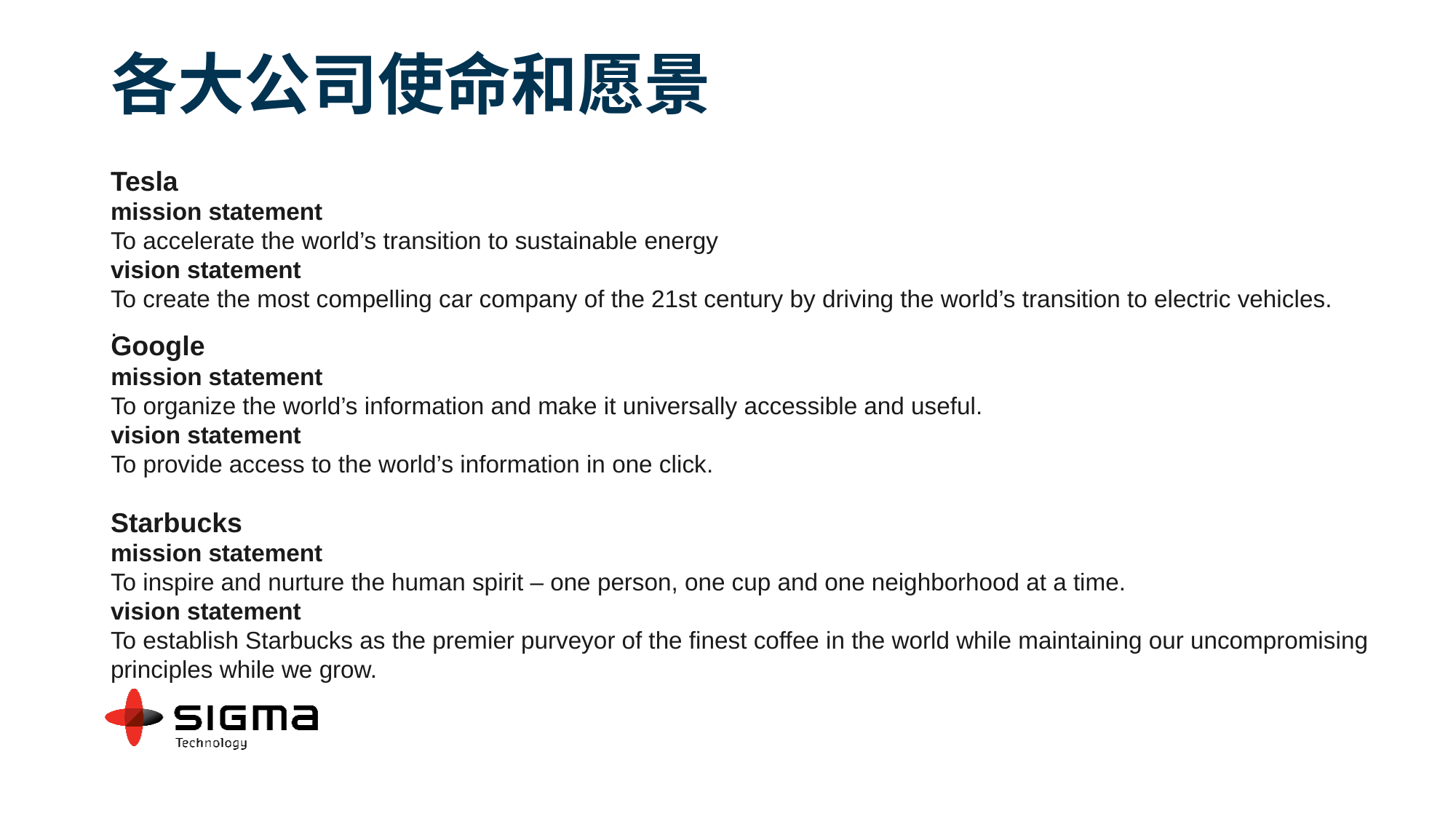

# 各大公司使命和愿景
Tesla
mission statement
To accelerate the world’s transition to sustainable energy
vision statement
To create the most compelling car company of the 21st century by driving the world’s transition to electric vehicles.
.
Google
mission statement
To organize the world’s information and make it universally accessible and useful.
vision statement
To provide access to the world’s information in one click.

Starbucks
mission statement
To inspire and nurture the human spirit – one person, one cup and one neighborhood at a time.
vision statement
To establish Starbucks as the premier purveyor of the finest coffee in the world while maintaining our uncompromising principles while we grow.